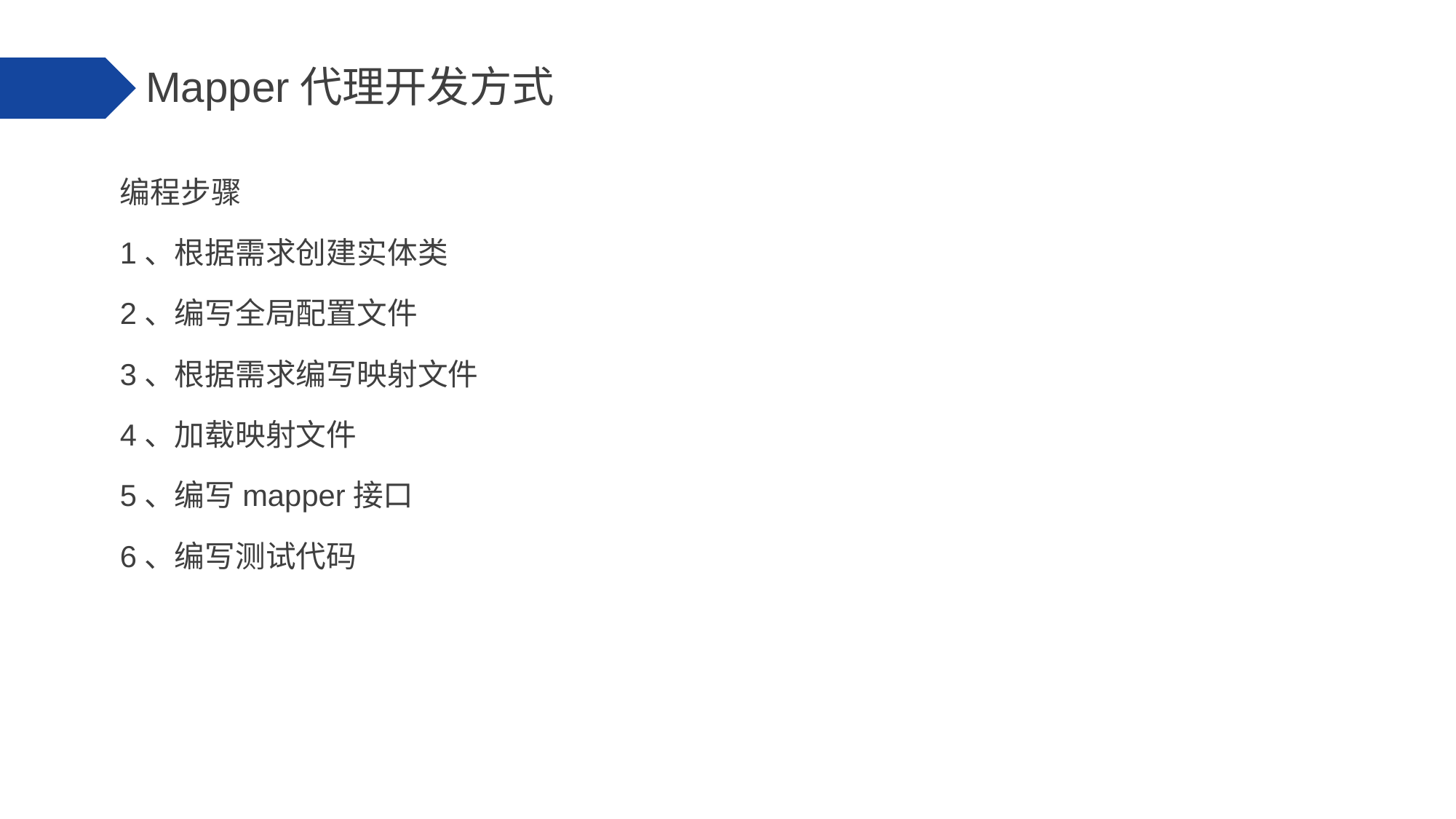

Mapper代理开发方式
编程步骤
1、根据需求创建实体类
2、编写全局配置文件
3、根据需求编写映射文件
4、加载映射文件
5、编写mapper接口
6、编写测试代码